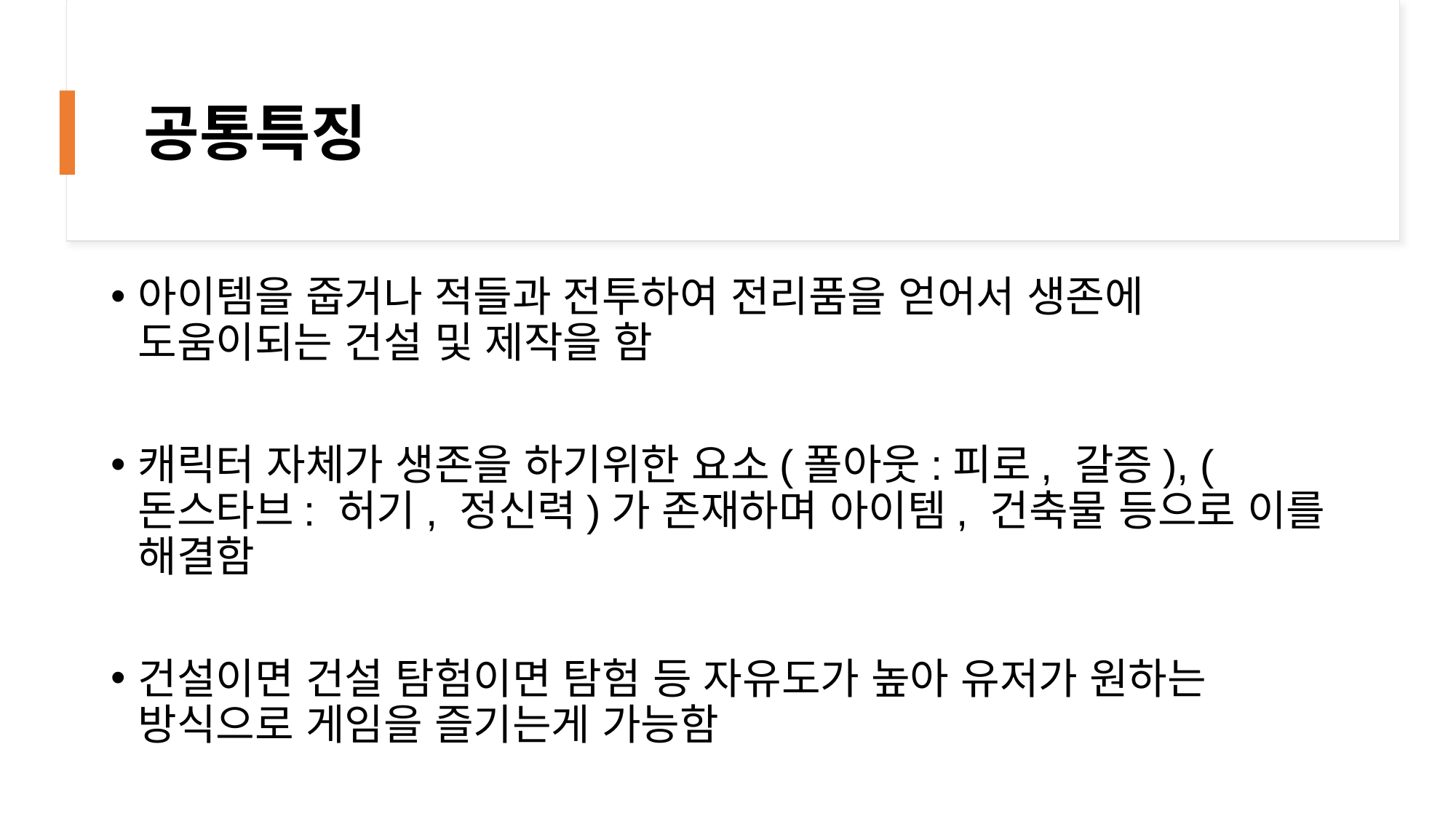

# 공통특징

아이템을 줍거나 적들과 전투하여 전리품을 얻어서 생존에 도움이되는 건설 및 제작을 함

캐릭터 자체가 생존을 하기위한 요소(폴아웃:피로, 갈증), (돈스타브: 허기, 정신력)가 존재하며 아이템, 건축물 등으로 이를 해결함

건설이면 건설 탐험이면 탐험 등 자유도가 높아 유저가 원하는 방식으로 게임을 즐기는게 가능함